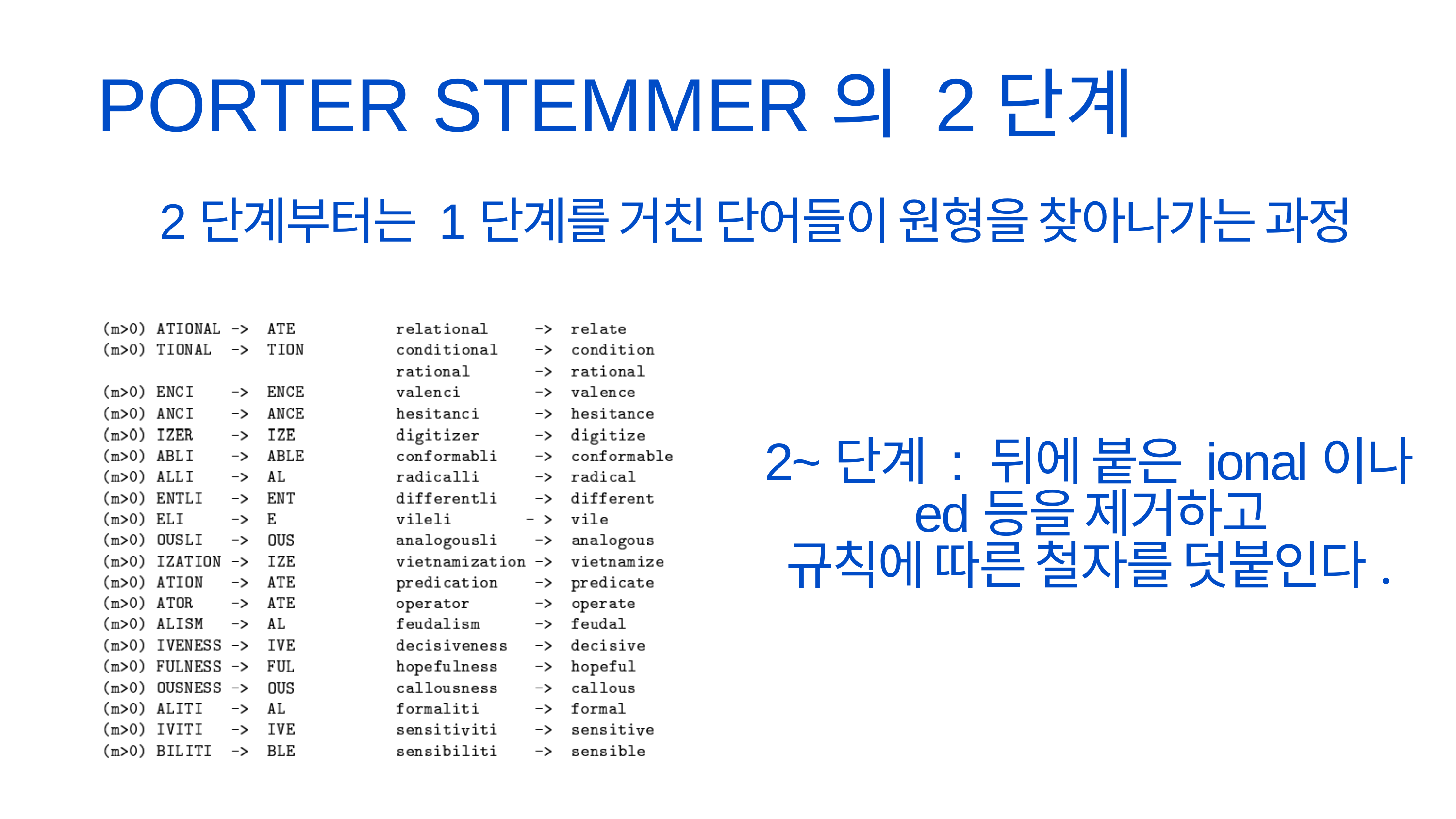

PORTER STEMMER의 2단계
2단계부터는 1단계를 거친 단어들이 원형을 찾아나가는 과정

2~단계 : 뒤에 붙은 ional이나
 ed등을 제거하고
규칙에 따른 철자를 덧붙인다.